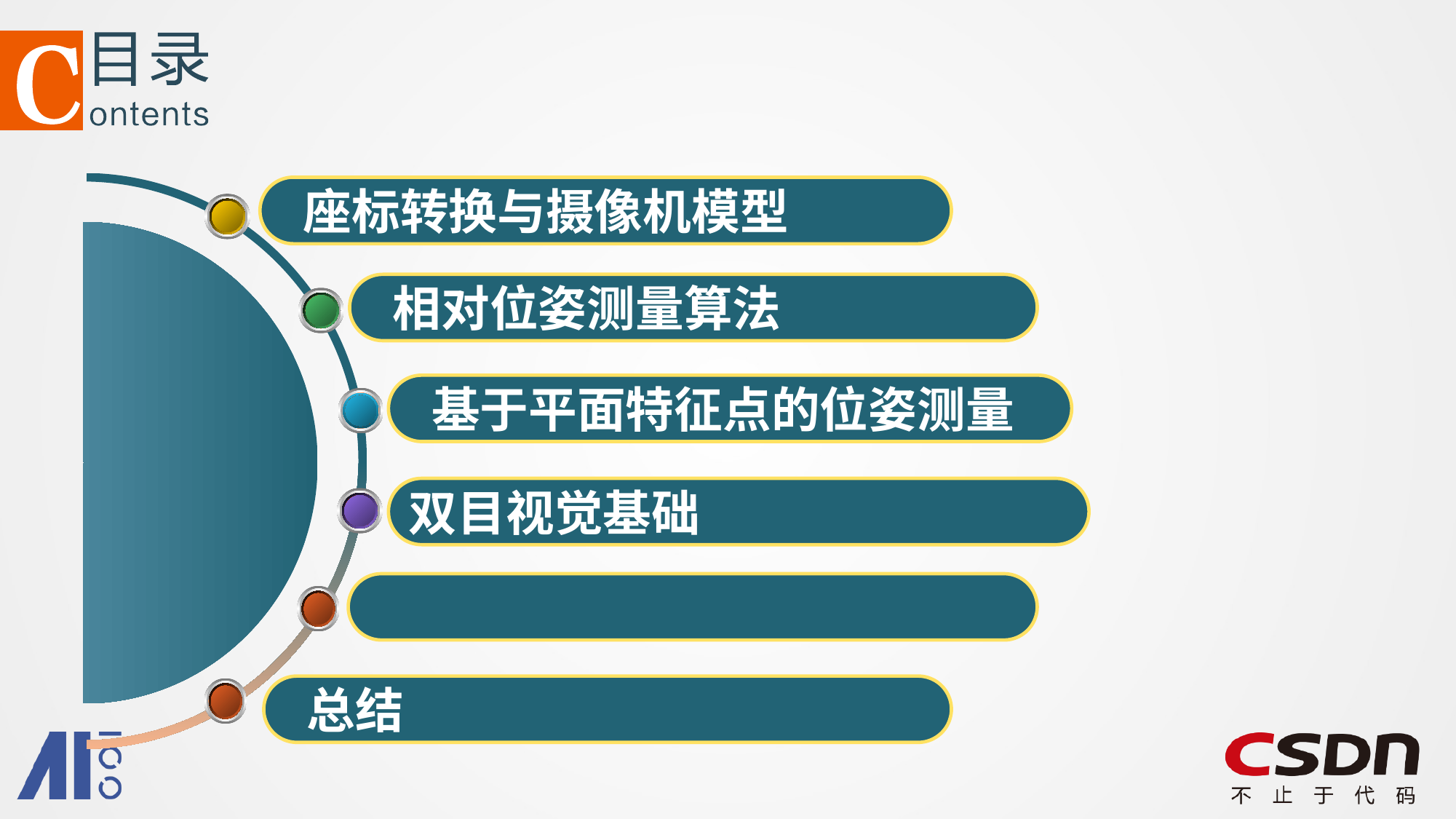

座标转换与摄像机模型

 相对位姿测量算法

 基于平面特征点的位姿测量

双目视觉基础

 总结